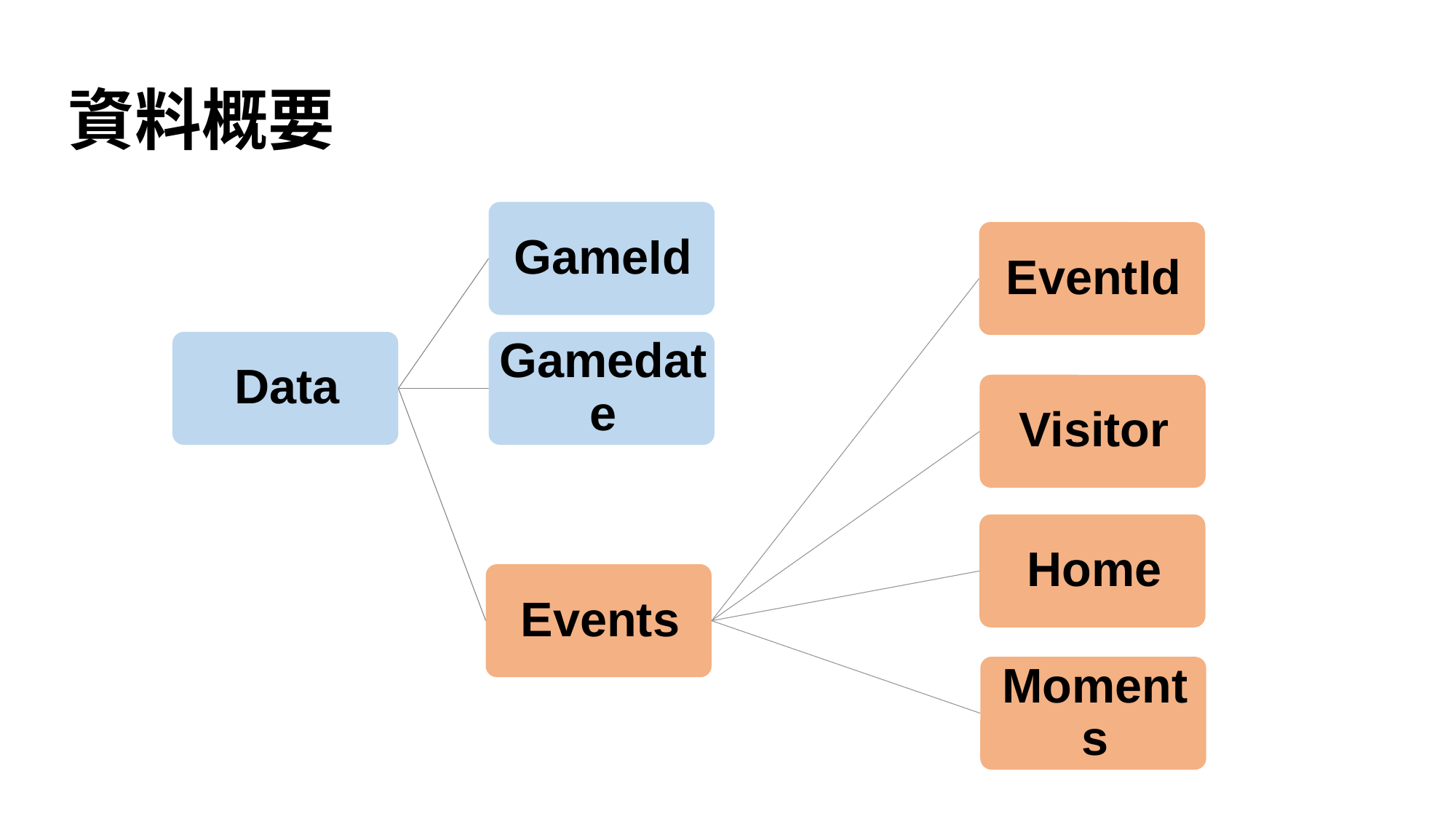

# 資料概要
Data

GameId

Gamedate

Events

EventId

Visitor

Home

Moments